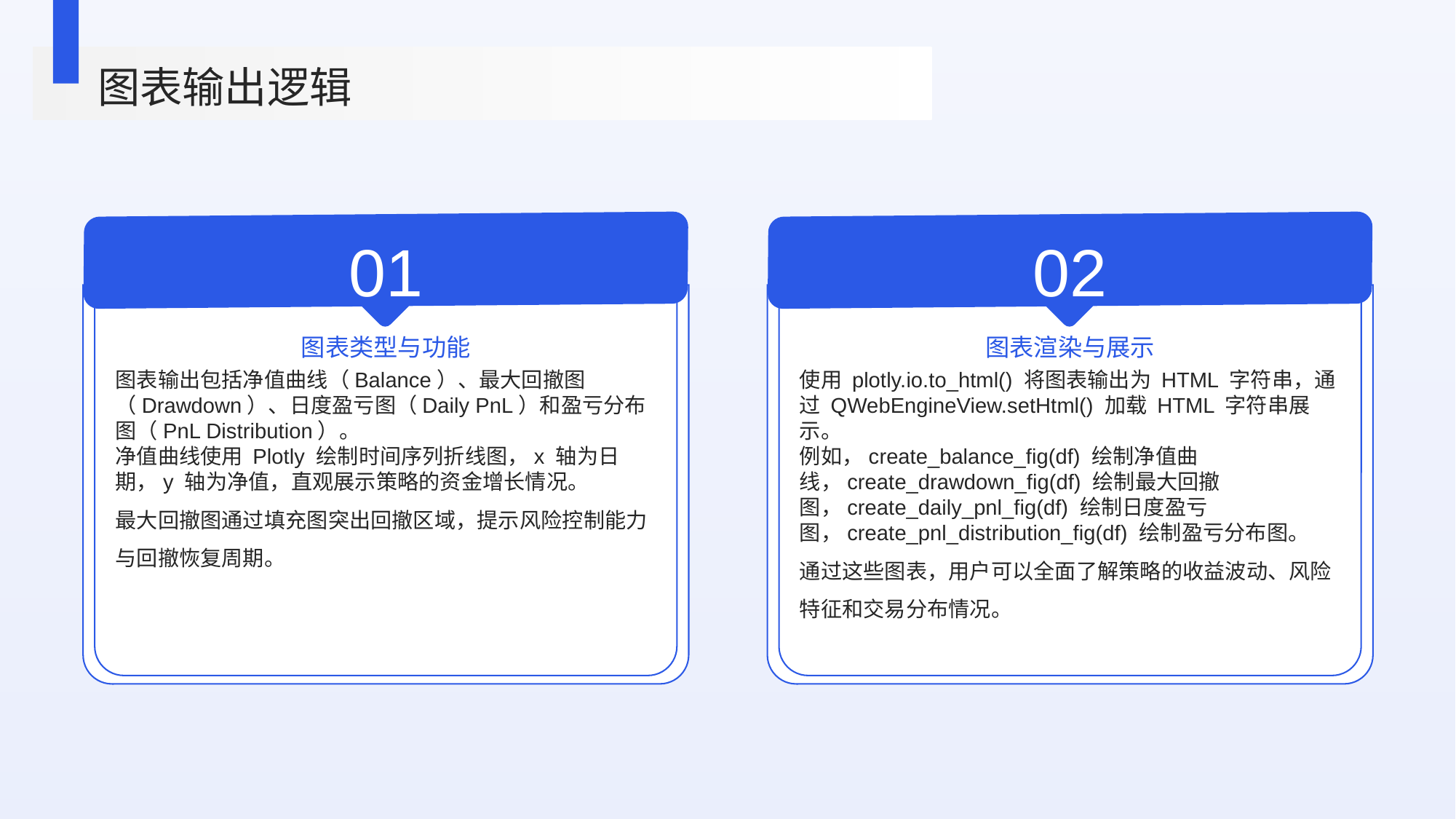

图表输出逻辑
01
02

图表类型与功能
图表渲染与展示
图表输出包括净值曲线（Balance）、最大回撤图（Drawdown）、日度盈亏图（Daily PnL）和盈亏分布图（PnL Distribution）。
净值曲线使用 Plotly 绘制时间序列折线图，x 轴为日期，y 轴为净值，直观展示策略的资金增长情况。
最大回撤图通过填充图突出回撤区域，提示风险控制能力与回撤恢复周期。
使用 plotly.io.to_html() 将图表输出为 HTML 字符串，通过 QWebEngineView.setHtml() 加载 HTML 字符串展示。
例如，create_balance_fig(df) 绘制净值曲线，create_drawdown_fig(df) 绘制最大回撤图，create_daily_pnl_fig(df) 绘制日度盈亏图，create_pnl_distribution_fig(df) 绘制盈亏分布图。
通过这些图表，用户可以全面了解策略的收益波动、风险特征和交易分布情况。